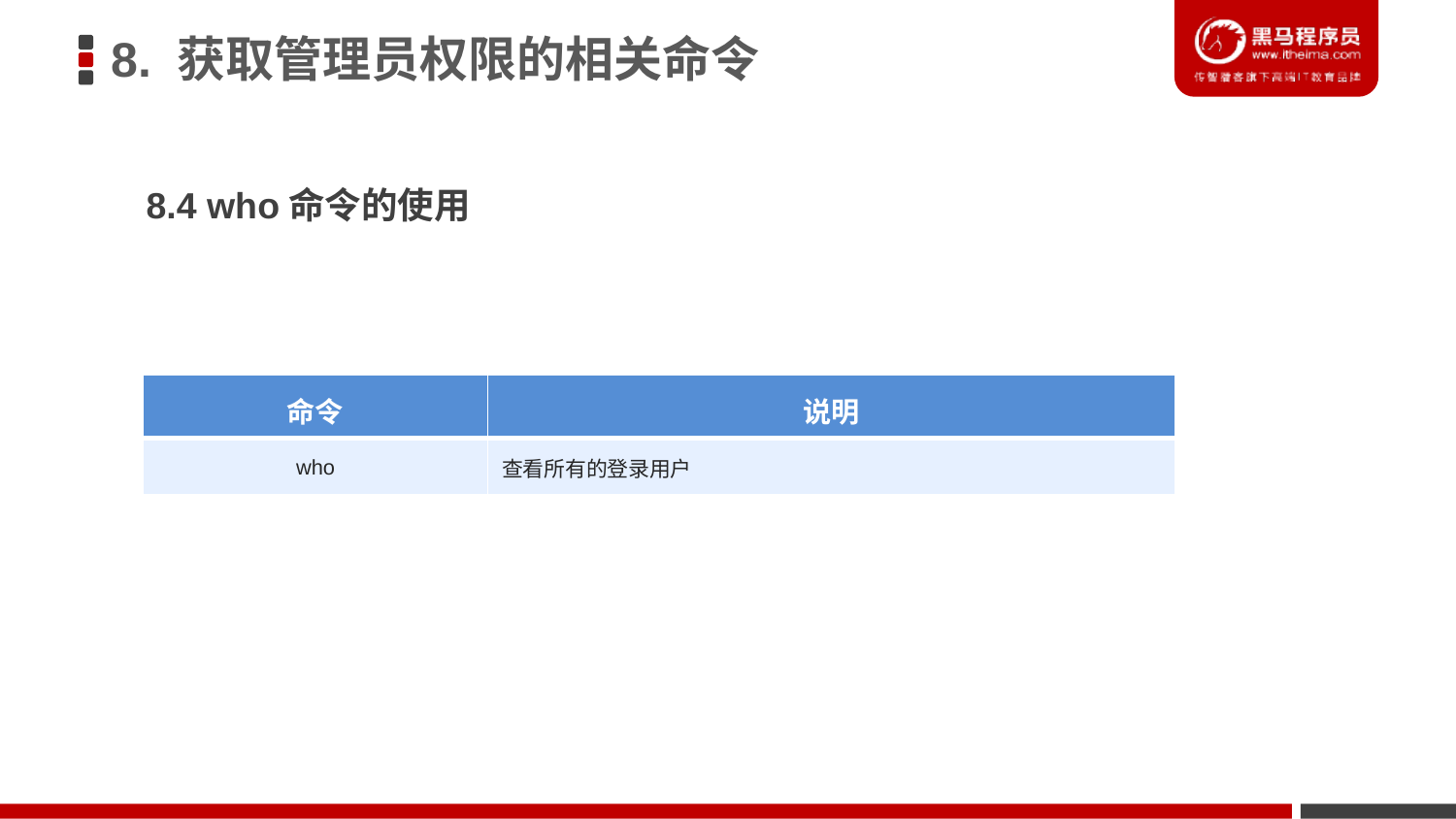

8. 获取管理员权限的相关命令
8.4 who命令的使用
| 命令 | 说明 |
| --- | --- |
| who | 查看所有的登录用户 |